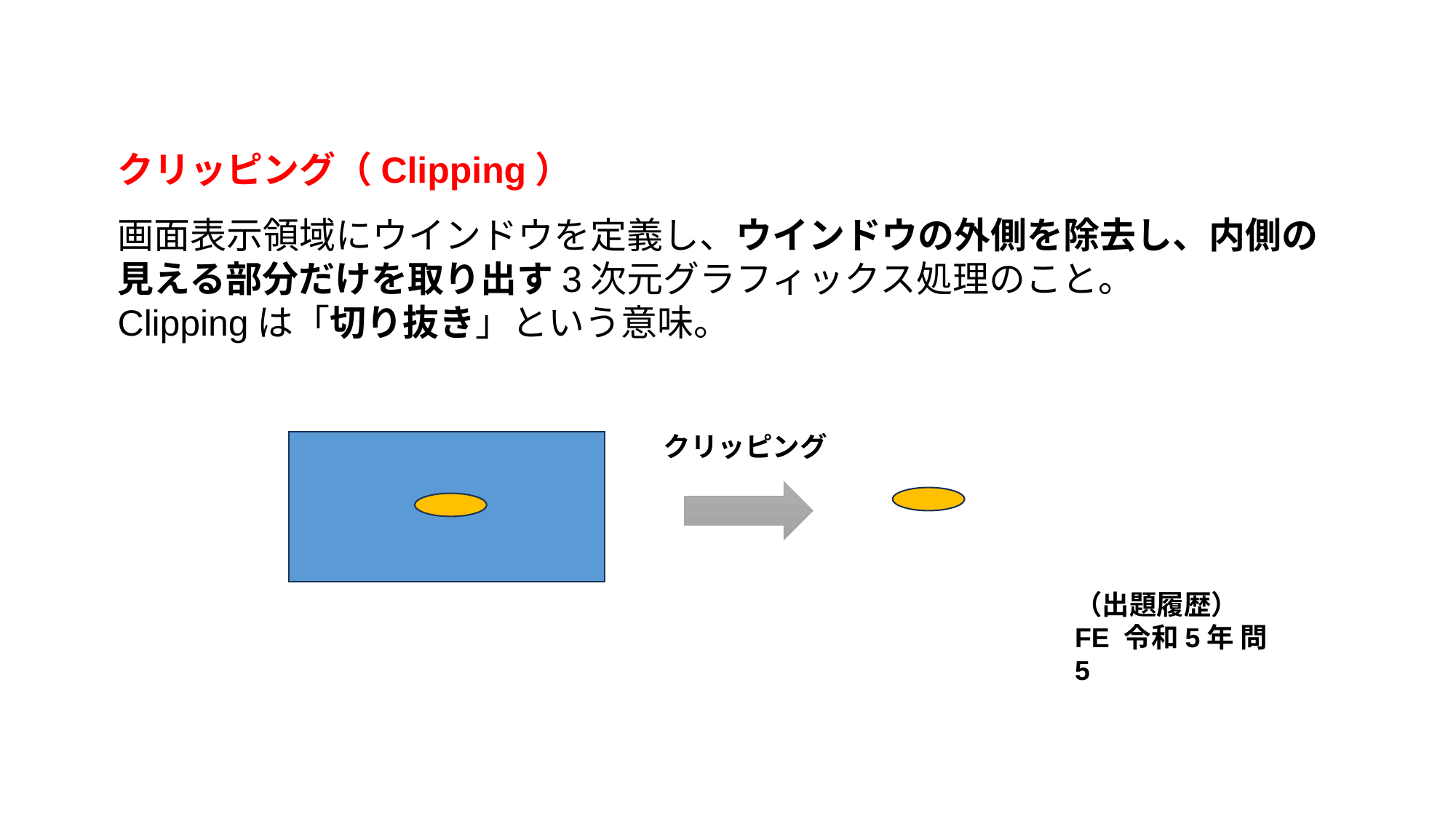

クリッピング（Clipping）

画面表示領域にウインドウを定義し、ウインドウの外側を除去し、内側の　見える部分だけを取り出す3次元グラフィックス処理のこと。
Clippingは「切り抜き」という意味。
クリッピング

（出題履歴）
FE 令和5年 問5